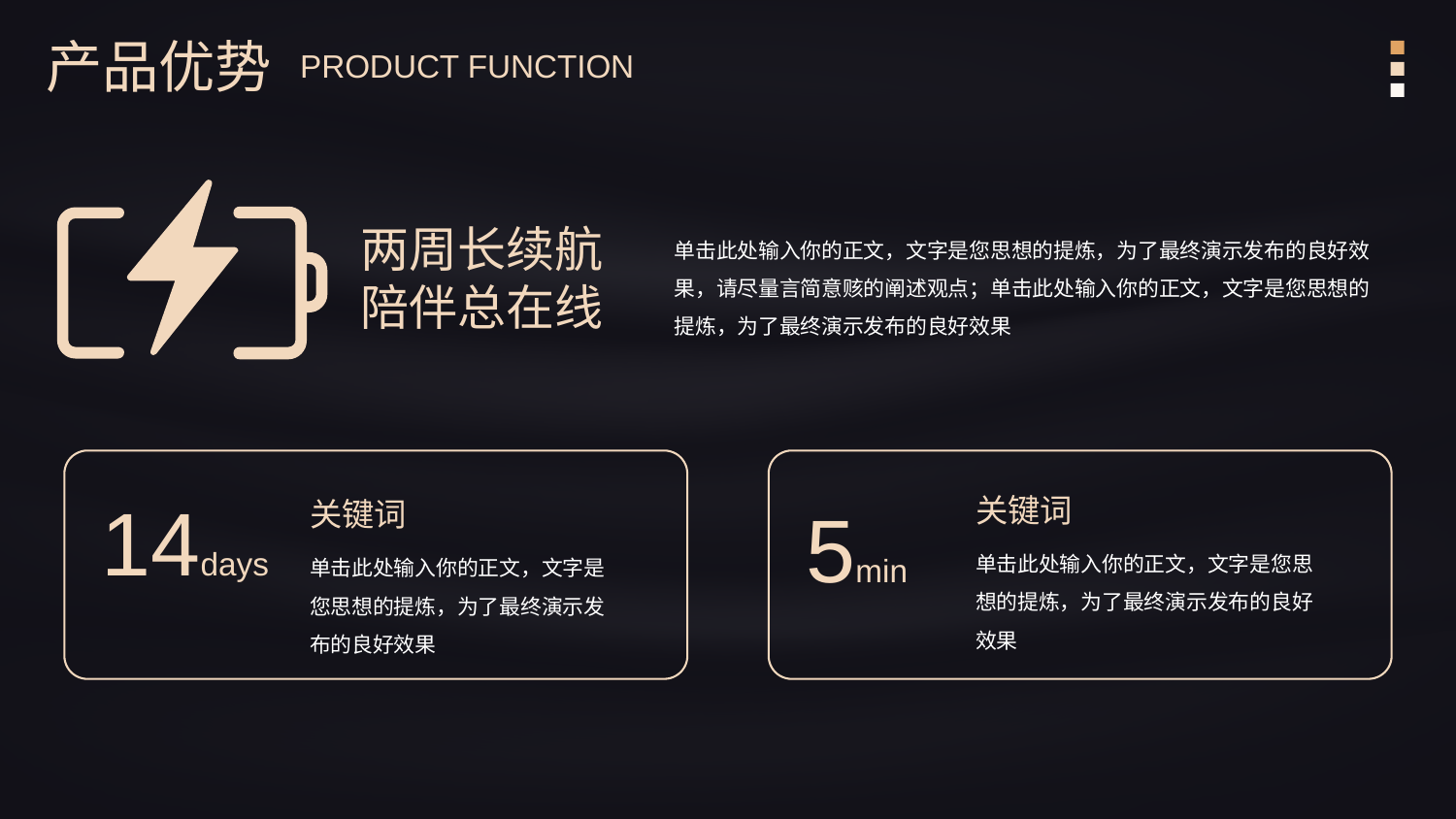

产品优势
PRODUCT FUNCTION

两周长续航
陪伴总在线
单击此处输入你的正文，文字是您思想的提炼，为了最终演示发布的良好效果，请尽量言简意赅的阐述观点；单击此处输入你的正文，文字是您思想的提炼，为了最终演示发布的良好效果

14days
关键词
单击此处输入你的正文，文字是您思想的提炼，为了最终演示发布的良好效果
5min
关键词
单击此处输入你的正文，文字是您思想的提炼，为了最终演示发布的良好效果